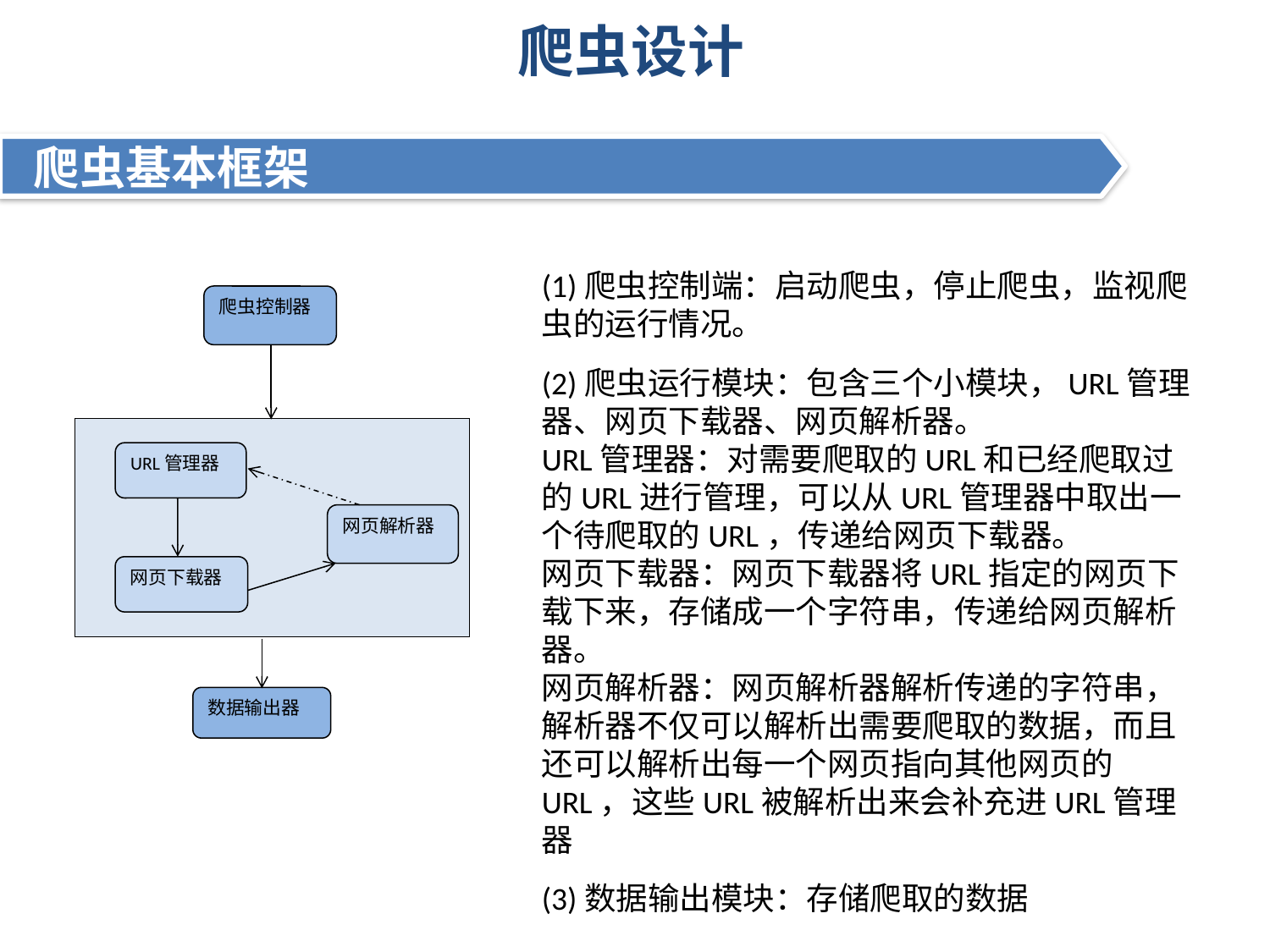

# 爬虫设计
 爬虫基本框架
(1)爬虫控制端：启动爬虫，停止爬虫，监视爬虫的运行情况。
(2)爬虫运行模块：包含三个小模块，URL管理器、网页下载器、网页解析器。
URL管理器：对需要爬取的URL和已经爬取过的URL进行管理，可以从URL管理器中取出一个待爬取的URL，传递给网页下载器。
网页下载器：网页下载器将URL指定的网页下载下来，存储成一个字符串，传递给网页解析器。
网页解析器：网页解析器解析传递的字符串，解析器不仅可以解析出需要爬取的数据，而且还可以解析出每一个网页指向其他网页的URL，这些URL被解析出来会补充进URL管理器
(3)数据输出模块：存储爬取的数据
爬虫控制器

URL管理器
网页解析器
网页下载器
数据输出器

6